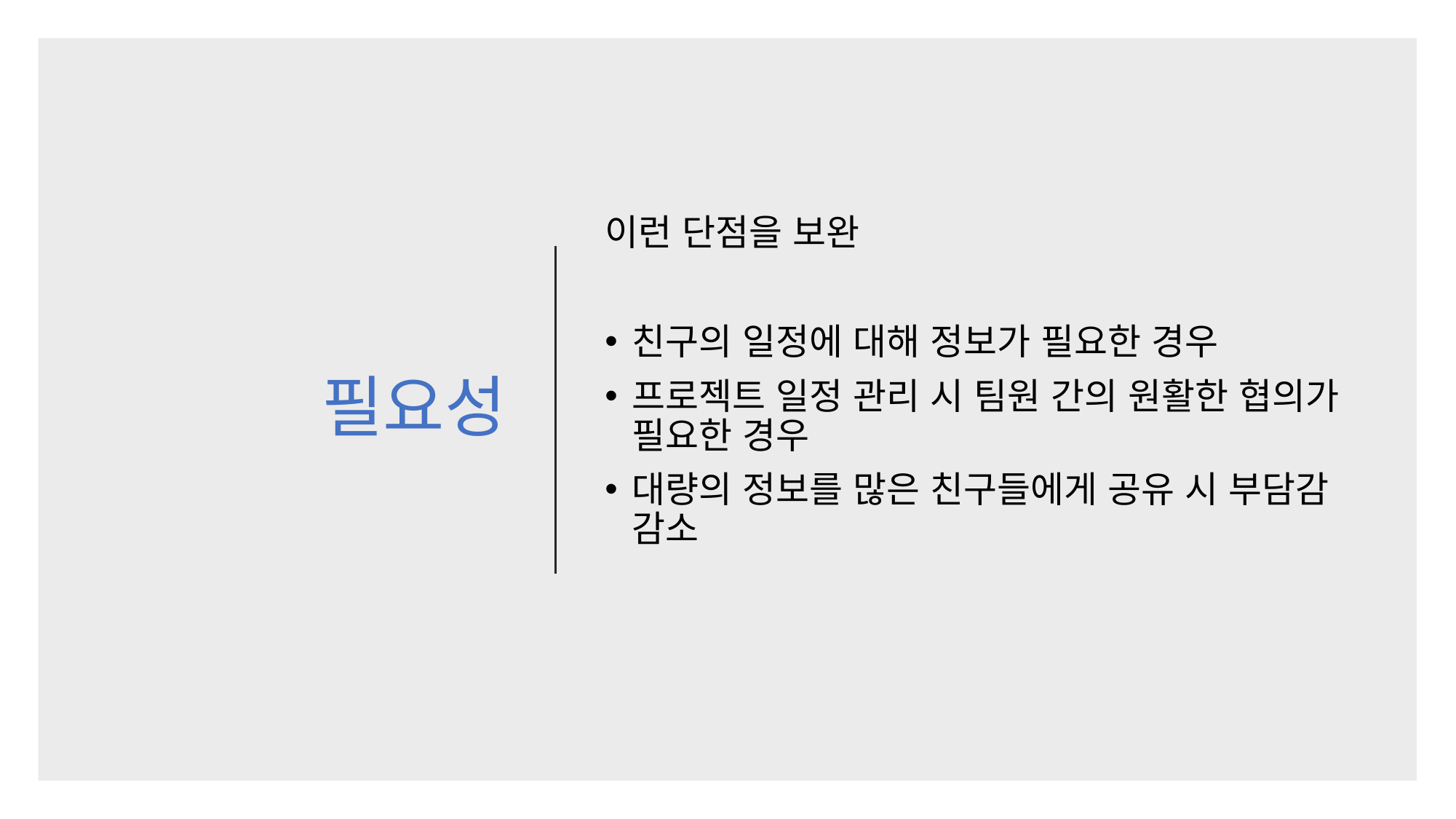

# 필요성
이런 단점을 보완

친구의 일정에 대해 정보가 필요한 경우
프로젝트 일정 관리 시 팀원 간의 원활한 협의가 필요한 경우
대량의 정보를 많은 친구들에게 공유 시 부담감 감소